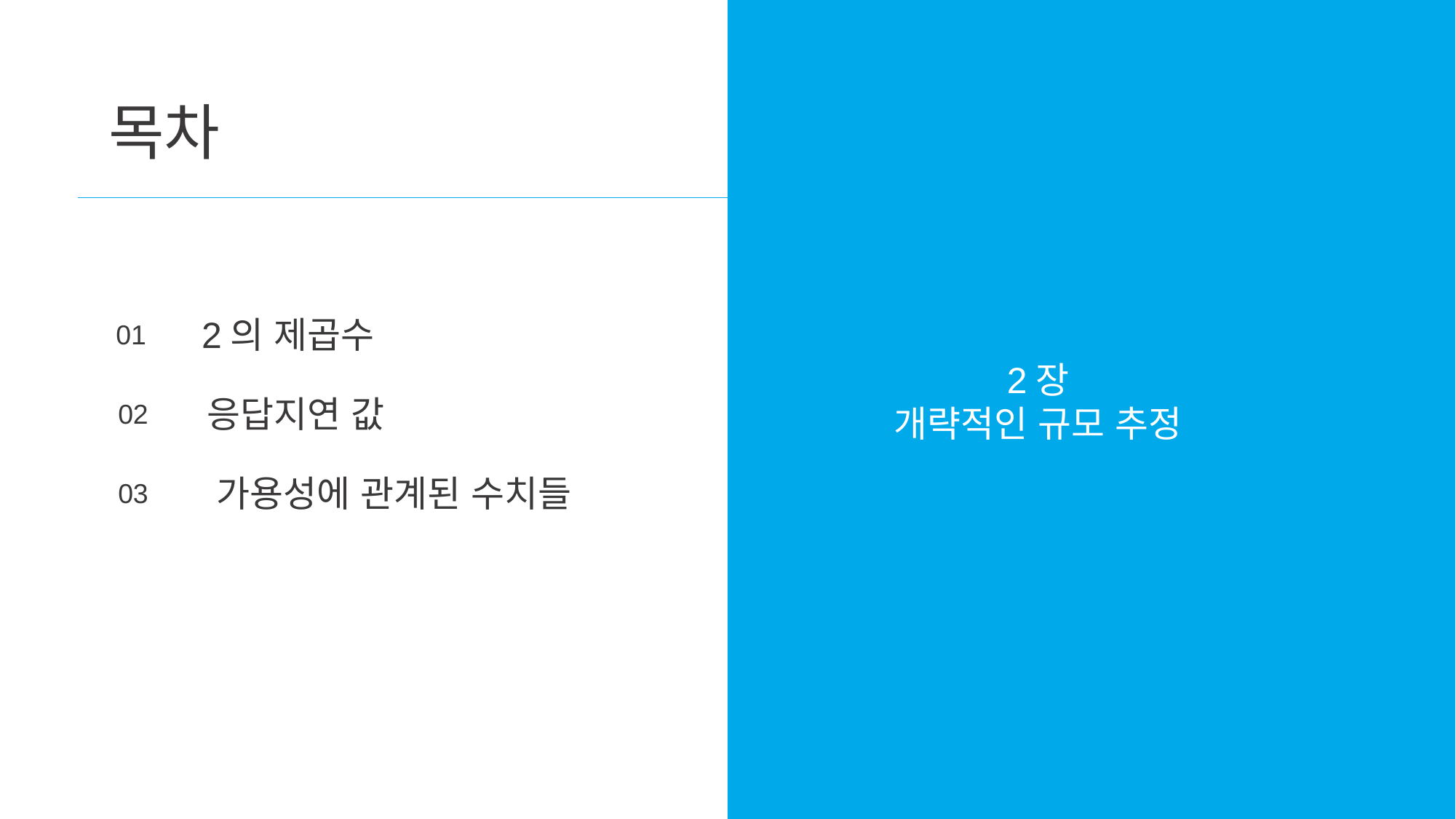

목차
2의 제곱수
01
2장
개략적인 규모 추정
응답지연 값
02
가용성에 관계된 수치들
03